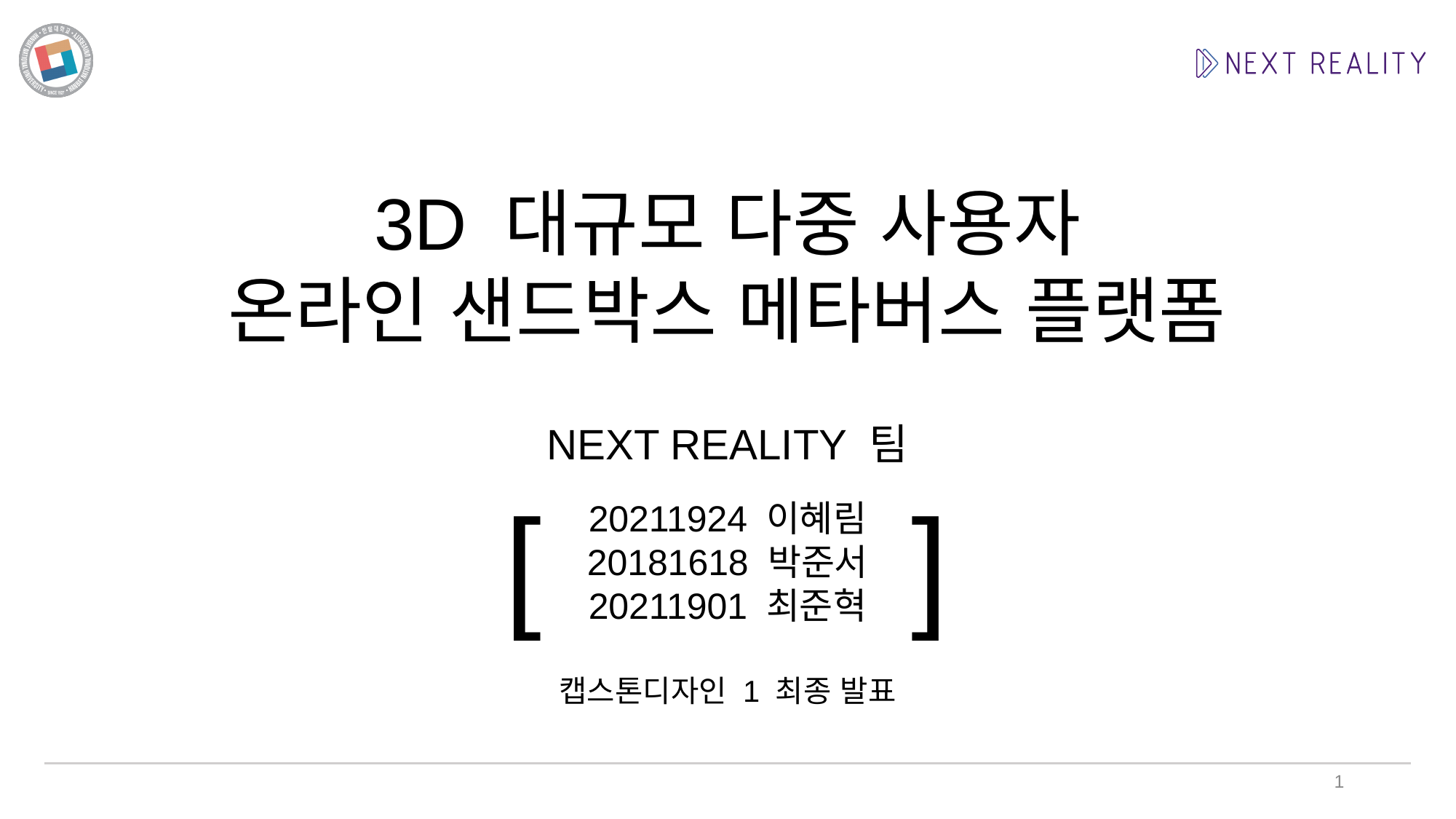

3D 대규모 다중 사용자
온라인 샌드박스 메타버스 플랫폼
NEXT REALITY 팀
[          ]
20211924 이혜림
20181618 박준서
20211901 최준혁
캡스톤디자인 1 최종 발표
1